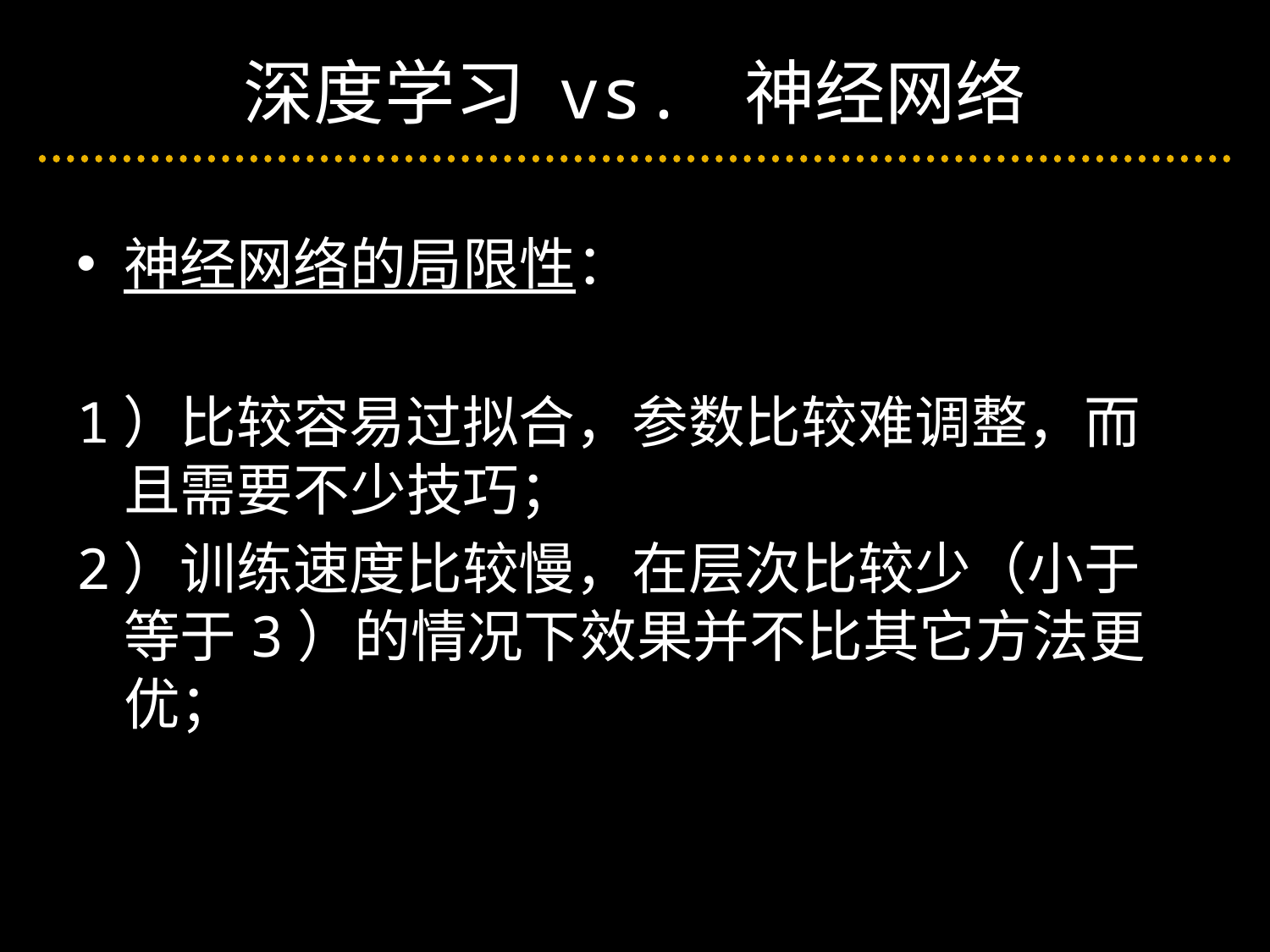

# 深度学习 vs. 神经网络
神经网络的局限性：

1）比较容易过拟合，参数比较难调整，而且需要不少技巧；
2）训练速度比较慢，在层次比较少（小于等于3）的情况下效果并不比其它方法更优；